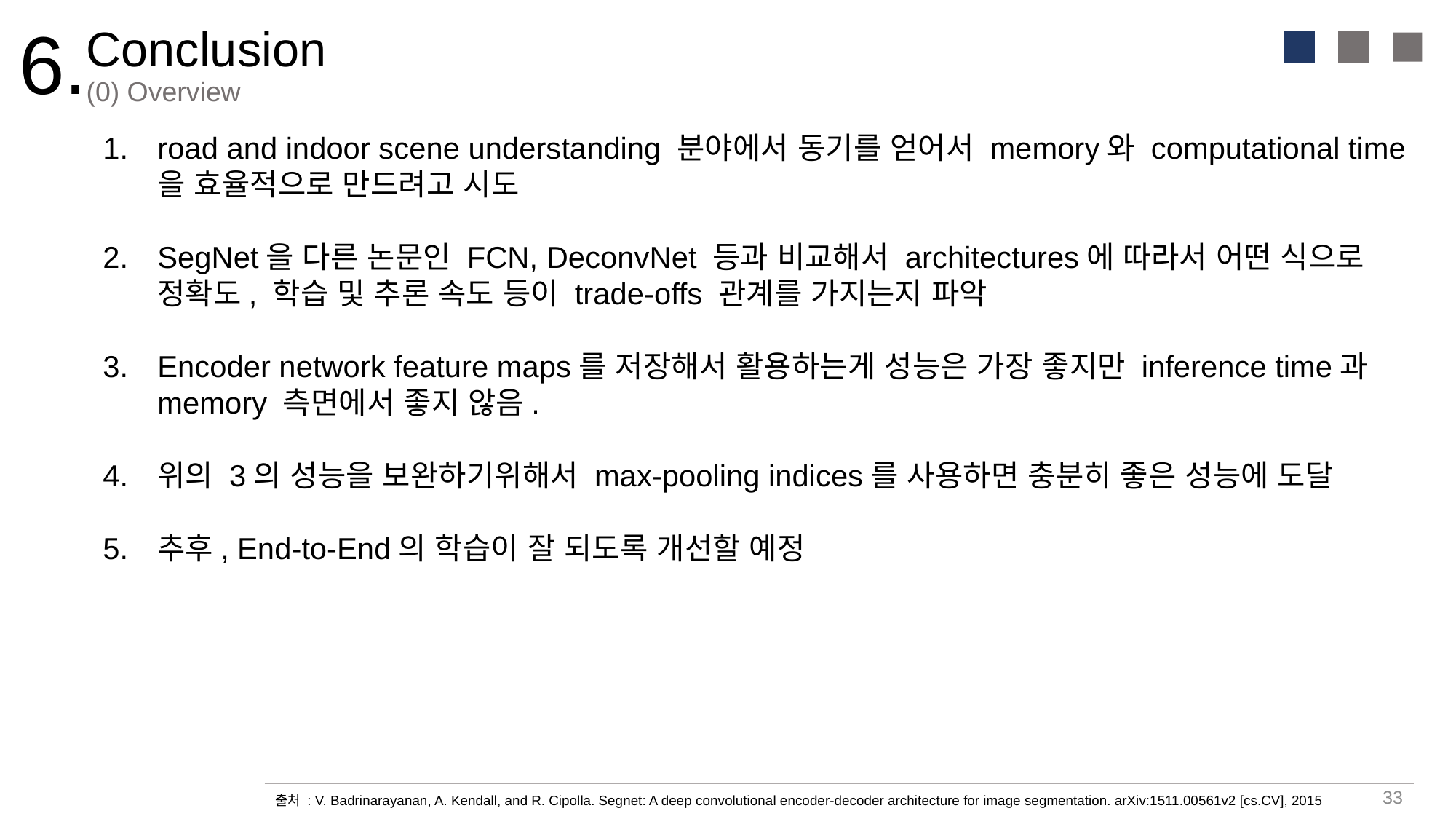

6.
Conclusion

(0) Overview
road and indoor scene understanding 분야에서 동기를 얻어서 memory와 computational time을 효율적으로 만드려고 시도

SegNet을 다른 논문인 FCN, DeconvNet 등과 비교해서 architectures에 따라서 어떤 식으로 정확도, 학습 및 추론 속도 등이 trade-offs 관계를 가지는지 파악

Encoder network feature maps를 저장해서 활용하는게 성능은 가장 좋지만 inference time과 memory 측면에서 좋지 않음.

위의 3의 성능을 보완하기위해서 max-pooling indices를 사용하면 충분히 좋은 성능에 도달

추후, End-to-End의 학습이 잘 되도록 개선할 예정
33
출처 : V. Badrinarayanan, A. Kendall, and R. Cipolla. Segnet: A deep convolutional encoder-decoder architecture for image segmentation. arXiv:1511.00561v2 [cs.CV], 2015